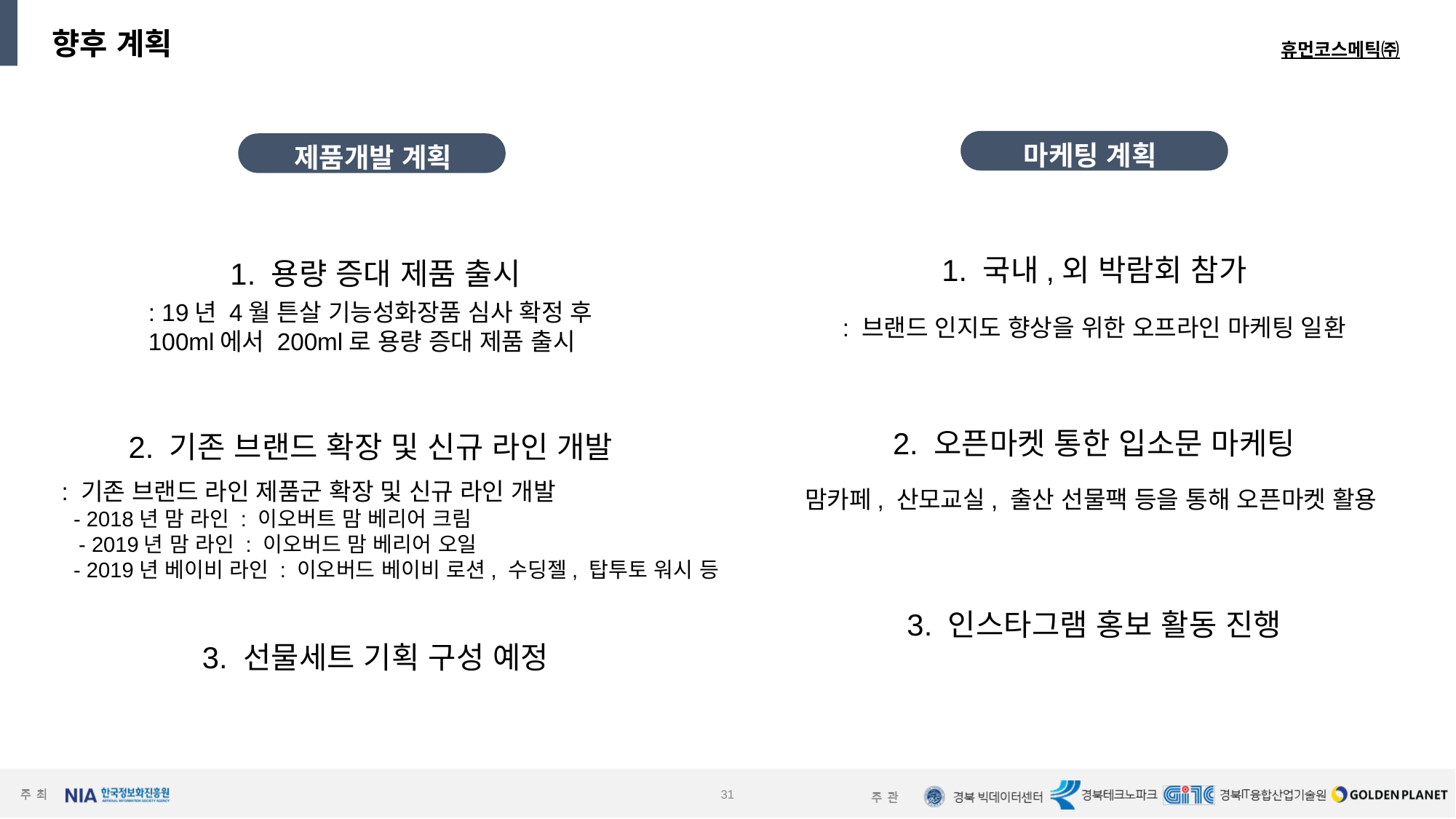

향후 계획
휴먼코스메틱㈜
마케팅 계획

제품개발 계획

1. 국내,외 박람회 참가
1. 용량 증대 제품 출시
: 19년 4월 튼살 기능성화장품 심사 확정 후
100ml에서 200ml로 용량 증대 제품 출시
: 브랜드 인지도 향상을 위한 오프라인 마케팅 일환
2. 오픈마켓 통한 입소문 마케팅
2. 기존 브랜드 확장 및 신규 라인 개발
: 기존 브랜드 라인 제품군 확장 및 신규 라인 개발
  - 2018년 맘 라인 : 이오버트 맘 베리어 크림
  - 2019년 맘 라인 : 이오버드 맘 베리어 오일
  - 2019년 베이비 라인 : 이오버드 베이비 로션, 수딩젤, 탑투토 워시 등
 맘카페, 산모교실, 출산 선물팩 등을 통해 오픈마켓 활용
3. 인스타그램 홍보 활동 진행
3. 선물세트 기획 구성 예정